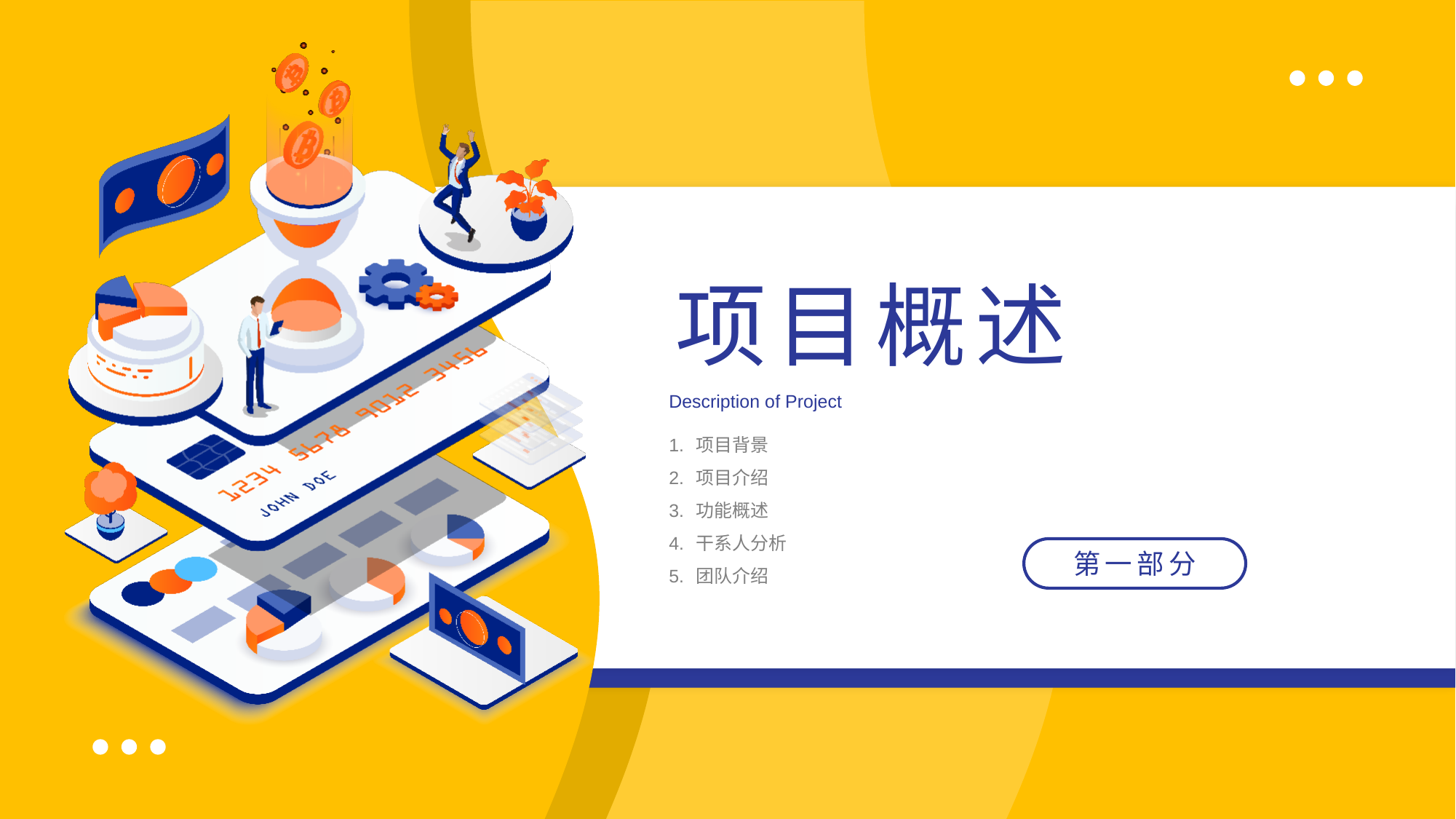

项目概述
Description of Project
项目背景
项目介绍
功能概述
干系人分析
团队介绍
第一部分